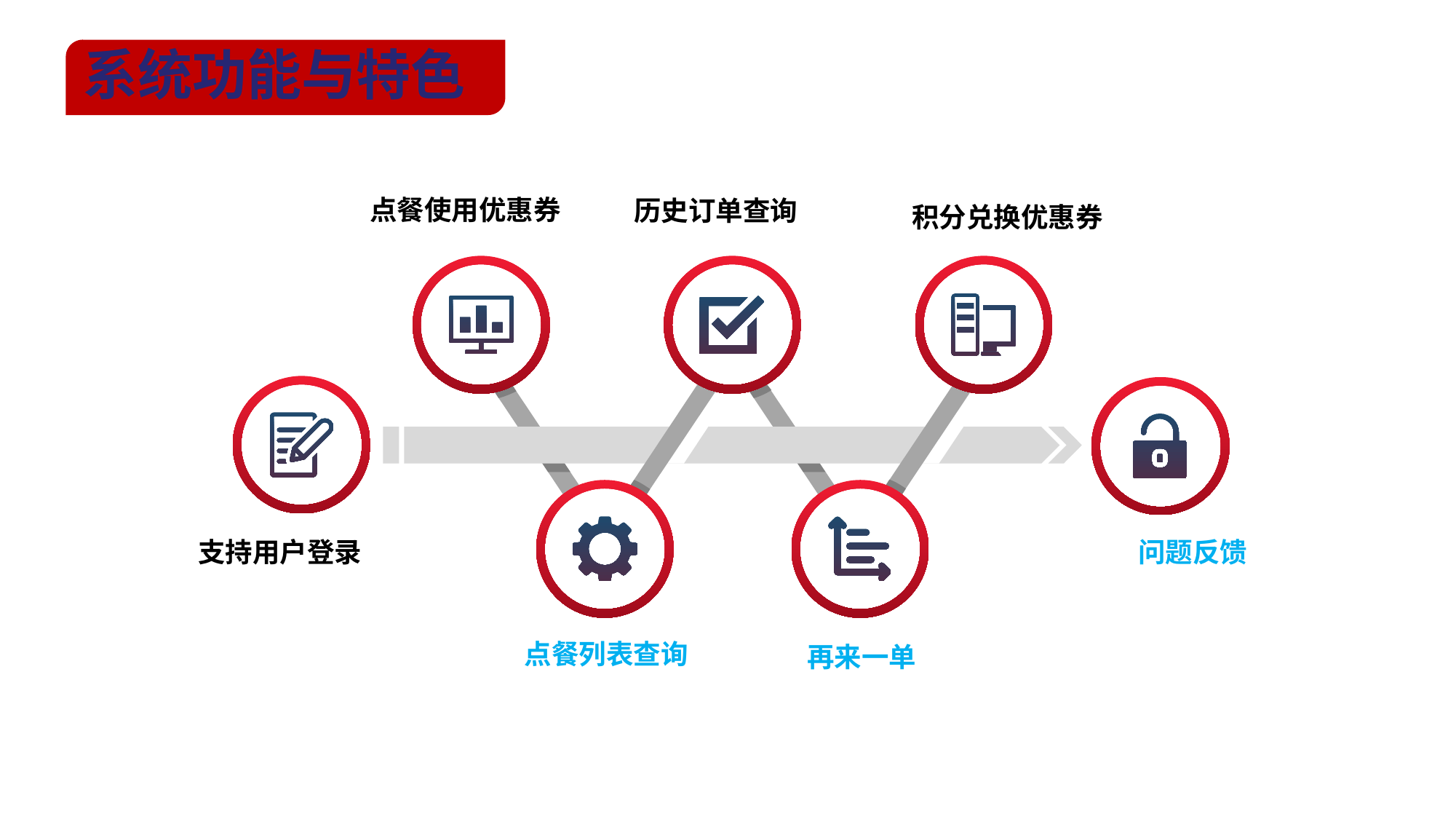

系统功能与特色
点餐使用优惠券
历史订单查询
积分兑换优惠券

支持用户登录
问题反馈
点餐列表查询
再来一单